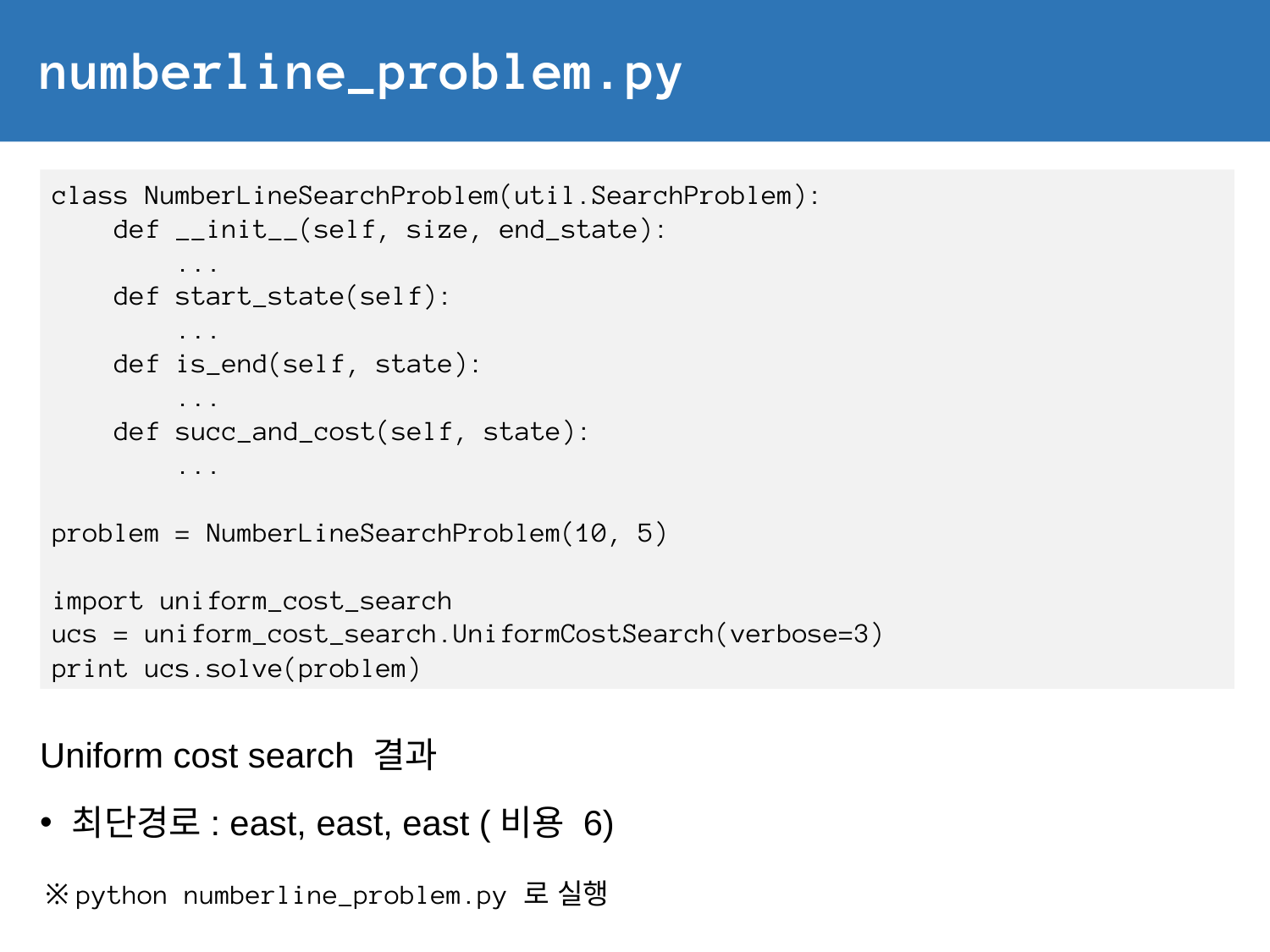

# numberline_problem.py
14
class NumberLineSearchProblem(util.SearchProblem):
    def __init__(self, size, end_state):
        ...
    def start_state(self):
        ...
    def is_end(self, state):
        ...
    def succ_and_cost(self, state):
        ...

problem = NumberLineSearchProblem(10, 5)

import uniform_cost_search
ucs = uniform_cost_search.UniformCostSearch(verbose=3)
print ucs.solve(problem)
Uniform cost search 결과
최단경로: east, east, east (비용 6)
※ python numberline_problem.py 로 실행